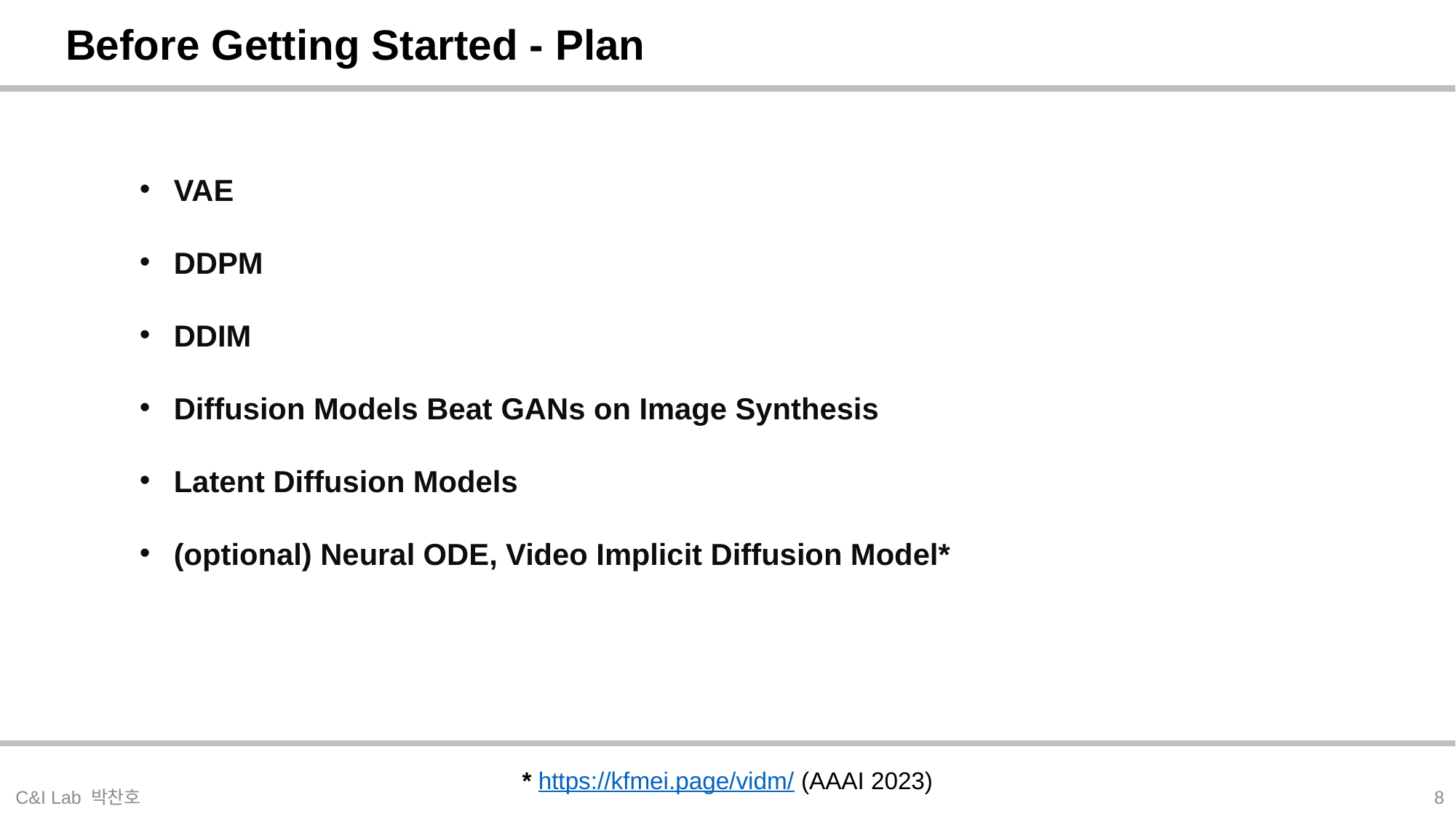

| Before Getting Started - Plan |
| --- |
VAE
DDPM
DDIM
Diffusion Models Beat GANs on Image Synthesis
Latent Diffusion Models
(optional) Neural ODE, Video Implicit Diffusion Model*
| \* https://kfmei.page/vidm/ (AAAI 2023) |
| --- |
8
C&I Lab 박찬호